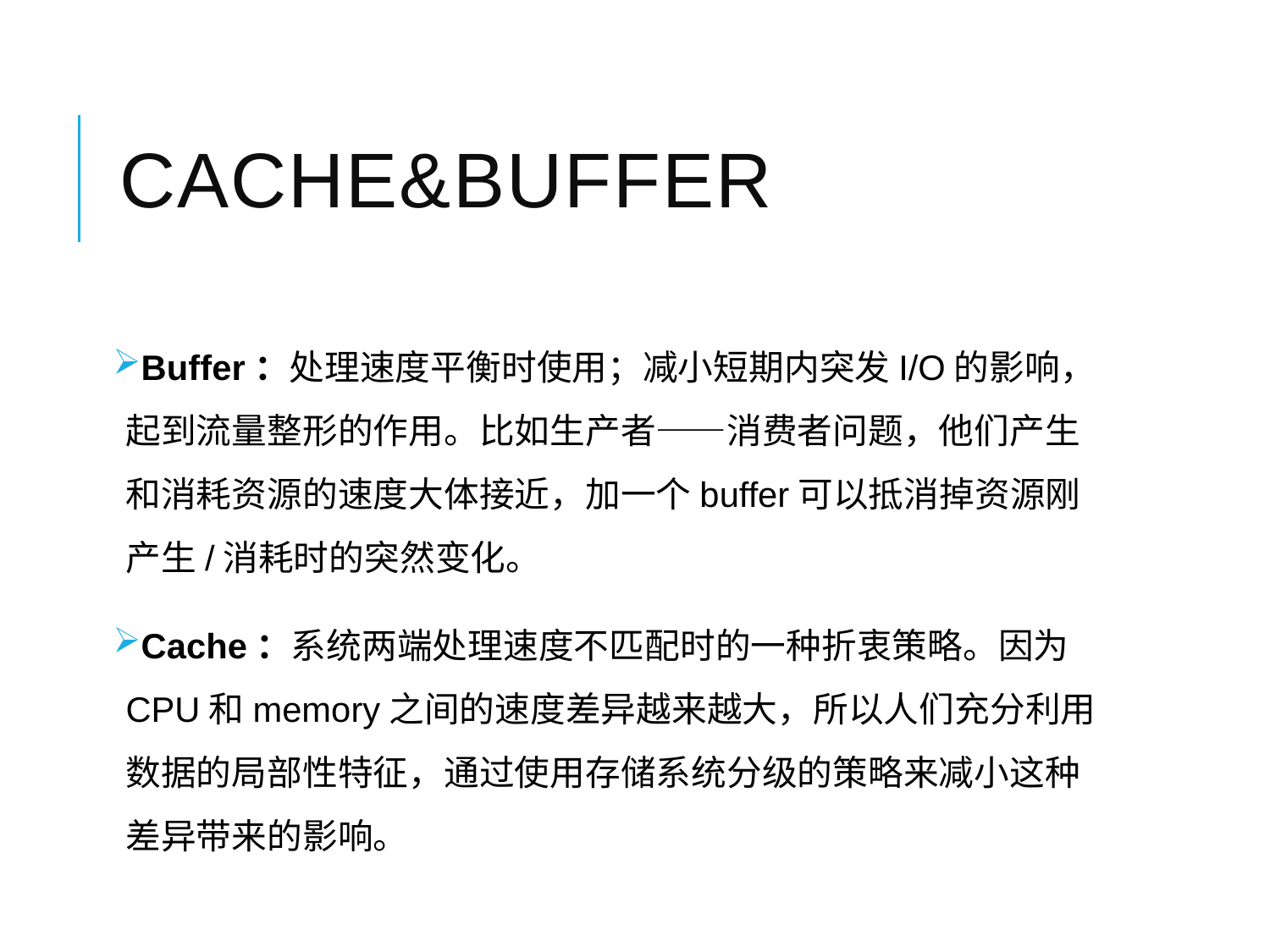

# Cache&buffer
Buffer：处理速度平衡时使用；减小短期内突发I/O的影响，起到流量整形的作用。比如生产者——消费者问题，他们产生和消耗资源的速度大体接近，加一个buffer可以抵消掉资源刚产生/消耗时的突然变化。
Cache：系统两端处理速度不匹配时的一种折衷策略。因为CPU和memory之间的速度差异越来越大，所以人们充分利用数据的局部性特征，通过使用存储系统分级的策略来减小这种差异带来的影响。